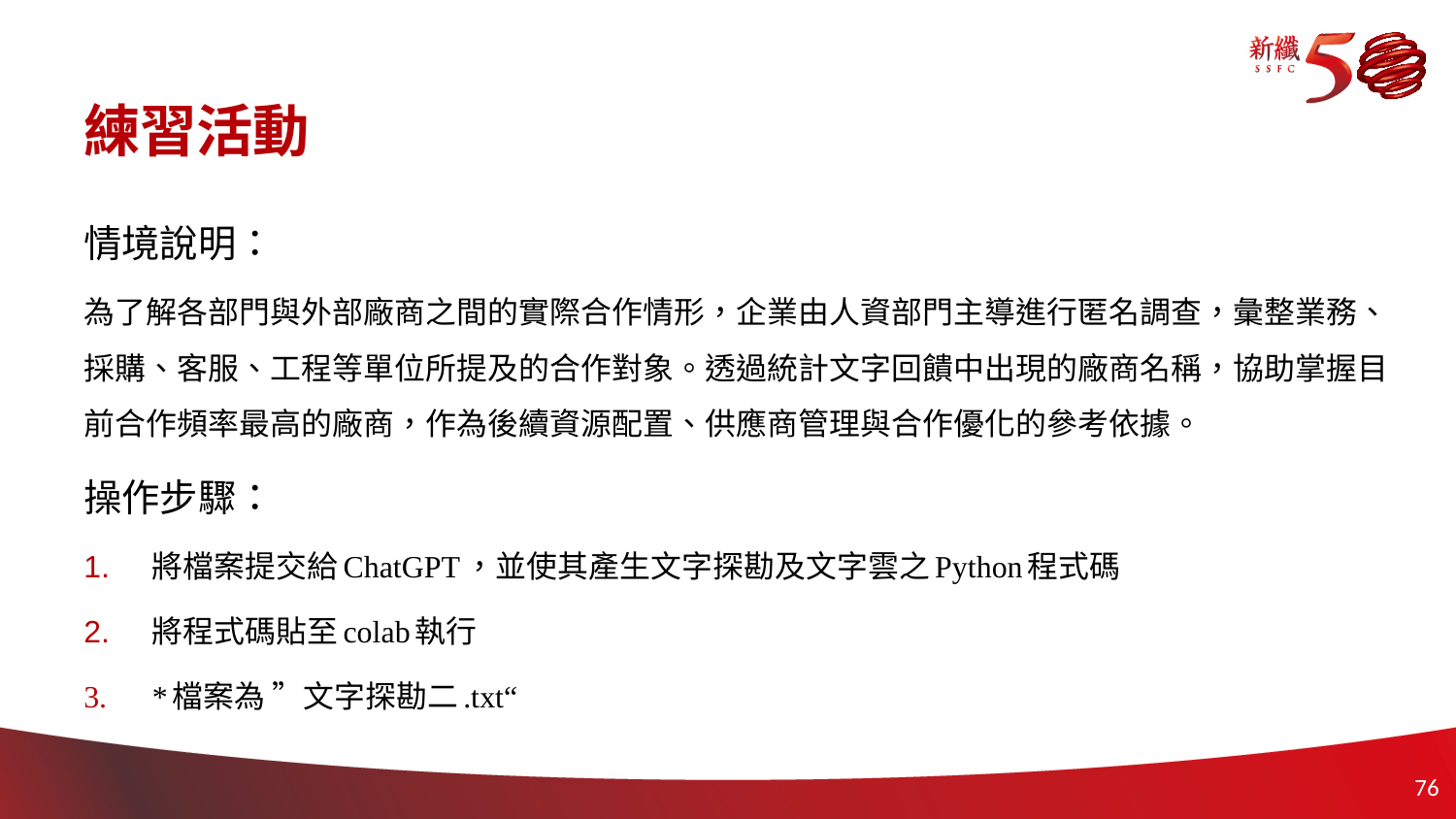

# 練習活動
情境說明：
為了解各部門與外部廠商之間的實際合作情形，企業由人資部門主導進行匿名調查，彙整業務、採購、客服、工程等單位所提及的合作對象。透過統計文字回饋中出現的廠商名稱，協助掌握目前合作頻率最高的廠商，作為後續資源配置、供應商管理與合作優化的參考依據。
操作步驟：
將檔案提交給ChatGPT，並使其產生文字探勘及文字雲之Python程式碼
將程式碼貼至colab執行
*檔案為 ”文字探勘二.txt“
76